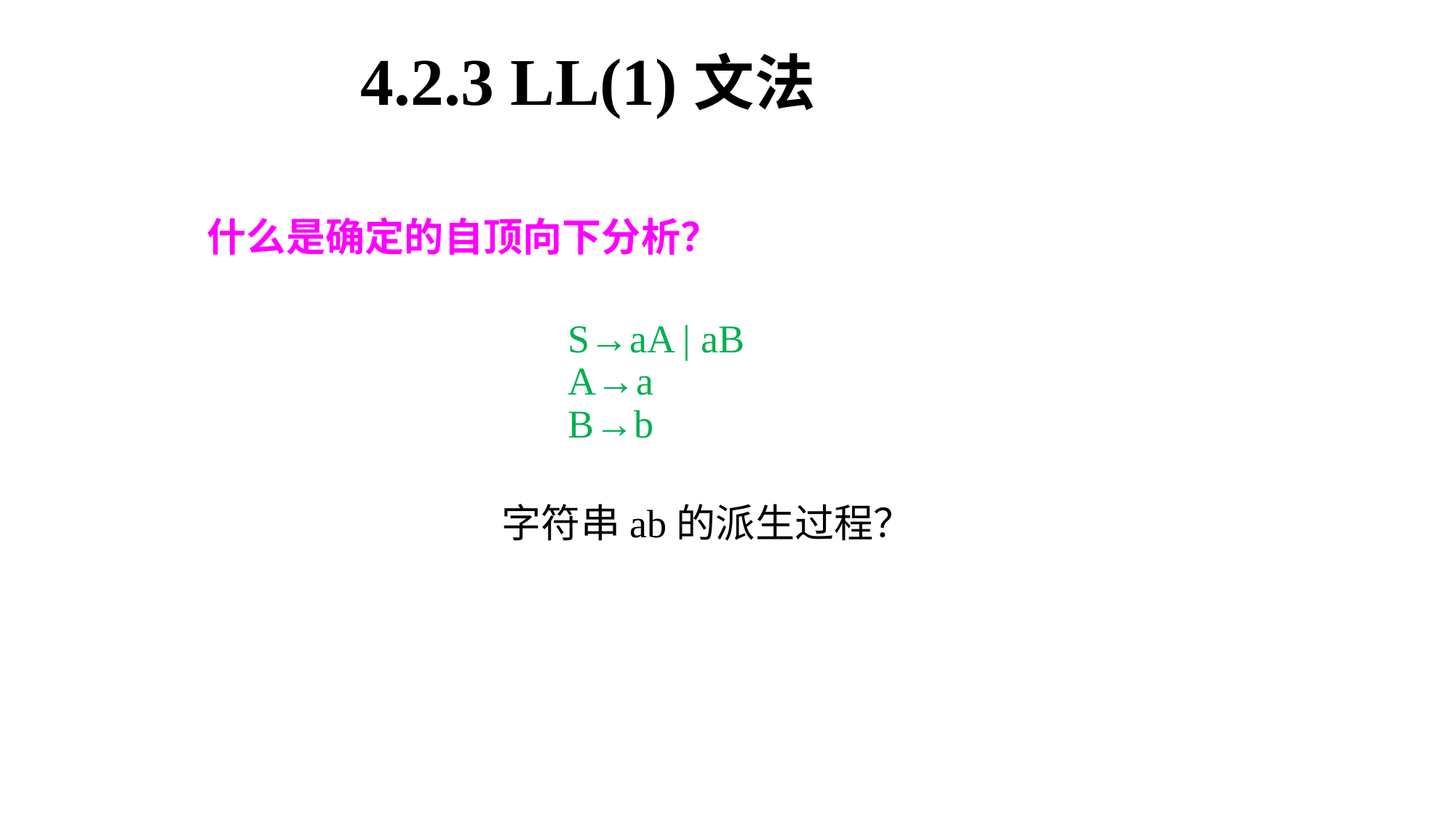

4.2.3 LL(1)文法
什么是确定的自顶向下分析？

S→aA | aB
A→a
B→b

字符串ab的派生过程？